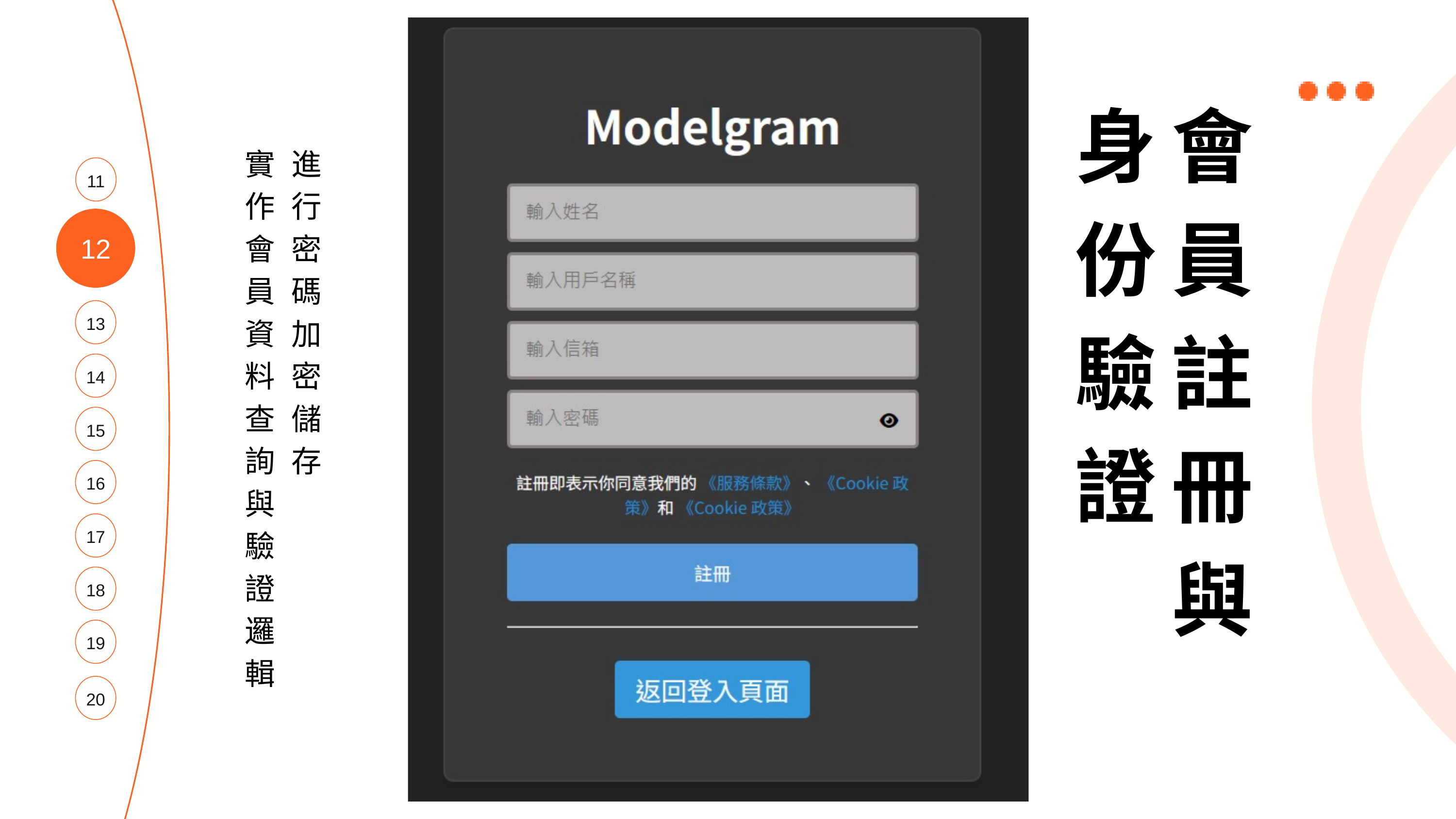

身份驗證
會員註冊與

實作會員資料查詢與驗證邏輯
進行密碼加密儲存

11

12

13

14

15

16

17

18

19

20